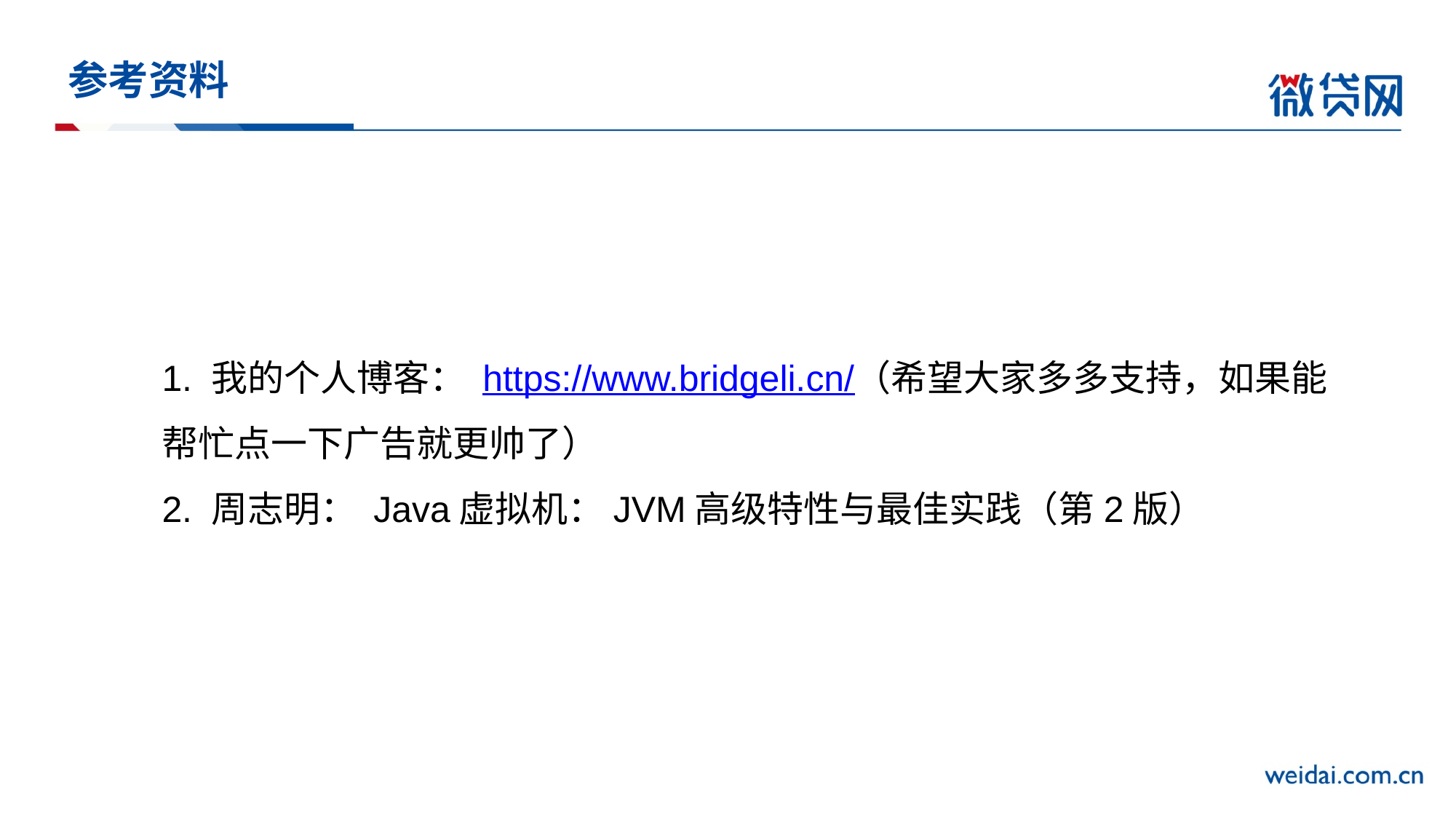

# 参考资料
1. 我的个人博客： https://www.bridgeli.cn/（希望大家多多支持，如果能帮忙点一下广告就更帅了）
2. 周志明： Java虚拟机：JVM高级特性与最佳实践（第2版）